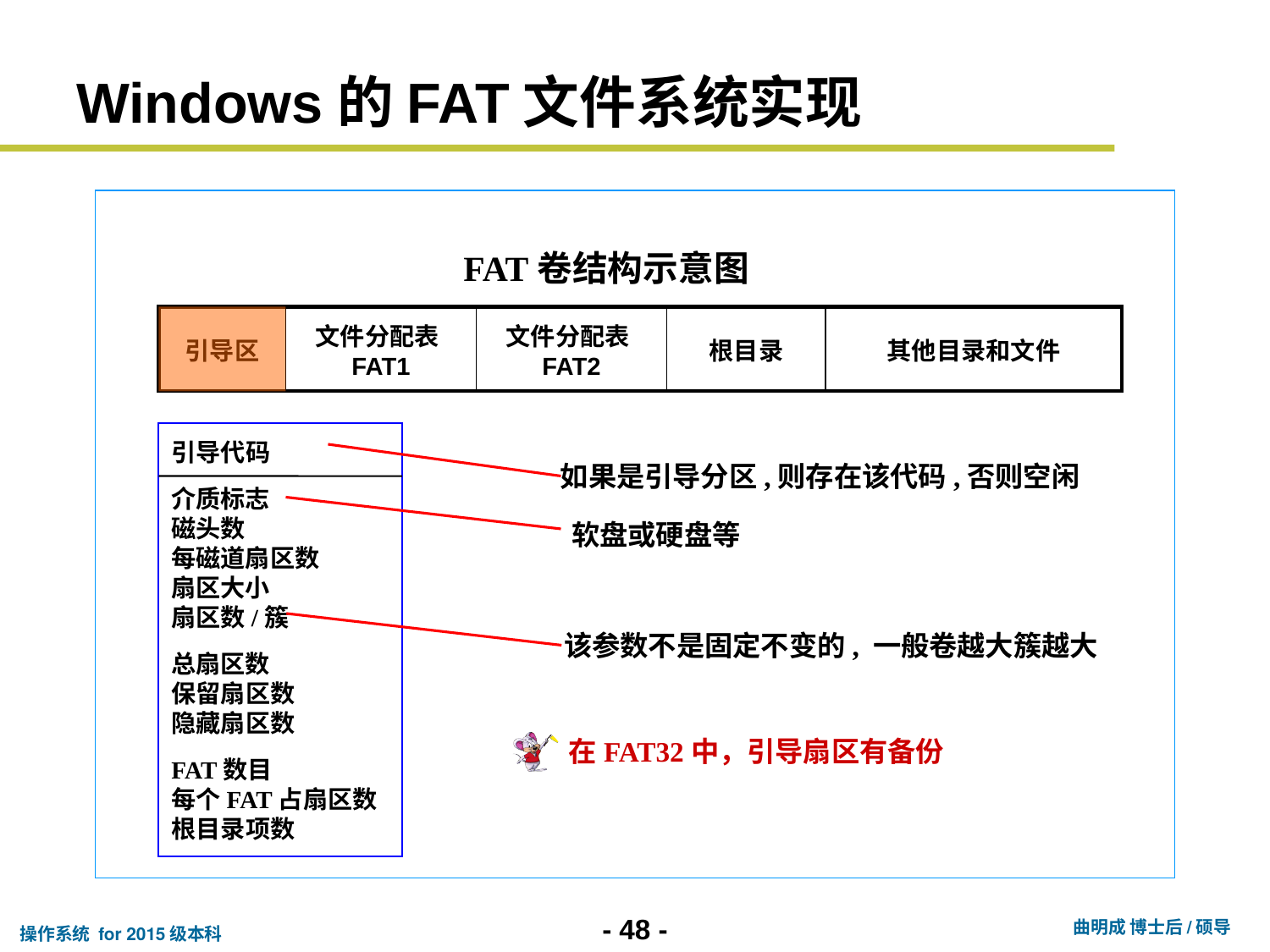

# Windows的FAT文件系统实现

                                        FAT卷结构示意图
| 引导区 | 文件分配表FAT1 | 文件分配表FAT2 | 根目录 | 其他目录和文件 |
| --- | --- | --- | --- | --- |

引导代码

介质标志
磁头数
每磁道扇区数
扇区大小
扇区数/簇

总扇区数
保留扇区数
隐藏扇区数

FAT数目
每个FAT占扇区数
根目录项数

如果是引导分区,则存在该代码,否则空闲

软盘或硬盘等

该参数不是固定不变的, 一般卷越大簇越大

在FAT32中，引导扇区有备份